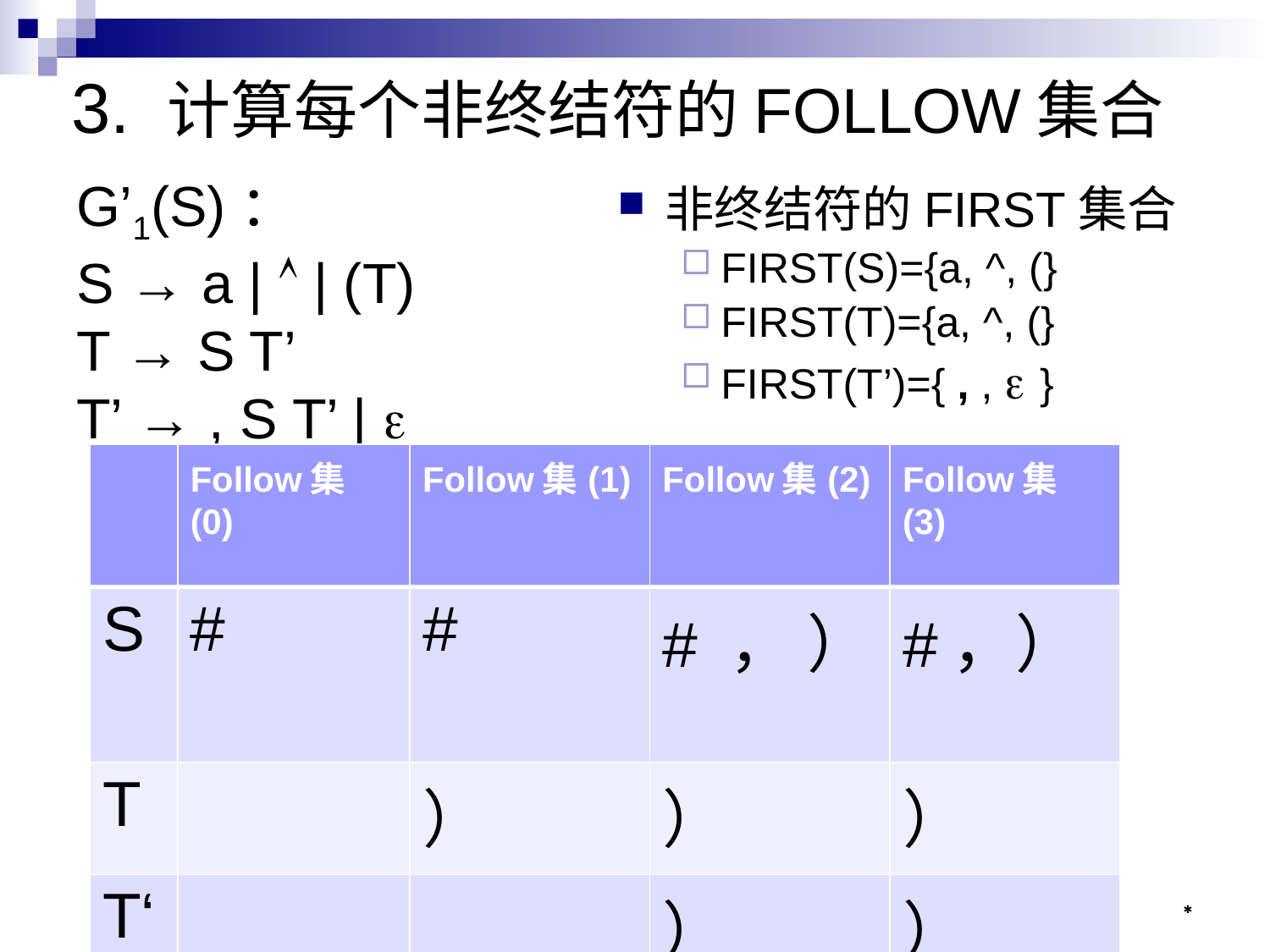

3. 计算每个非终结符的FOLLOW集合
# G’1(S)： S → a | ∧ | (T) T → S T’ T’ → , S T’ | ε
非终结符的FIRST集合
FIRST(S)={a, ^, (}
FIRST(T)={a, ^, (}
FIRST(T’)={ , , ε }

|  | Follow集(0) | Follow集(1) | Follow集(2) | Follow集(3) |
| --- | --- | --- | --- | --- |
| S | # | # | # ， ） | #，） |
| T |  | ） | ） | ） |
| T‘ |  |  | ） | ） |
*